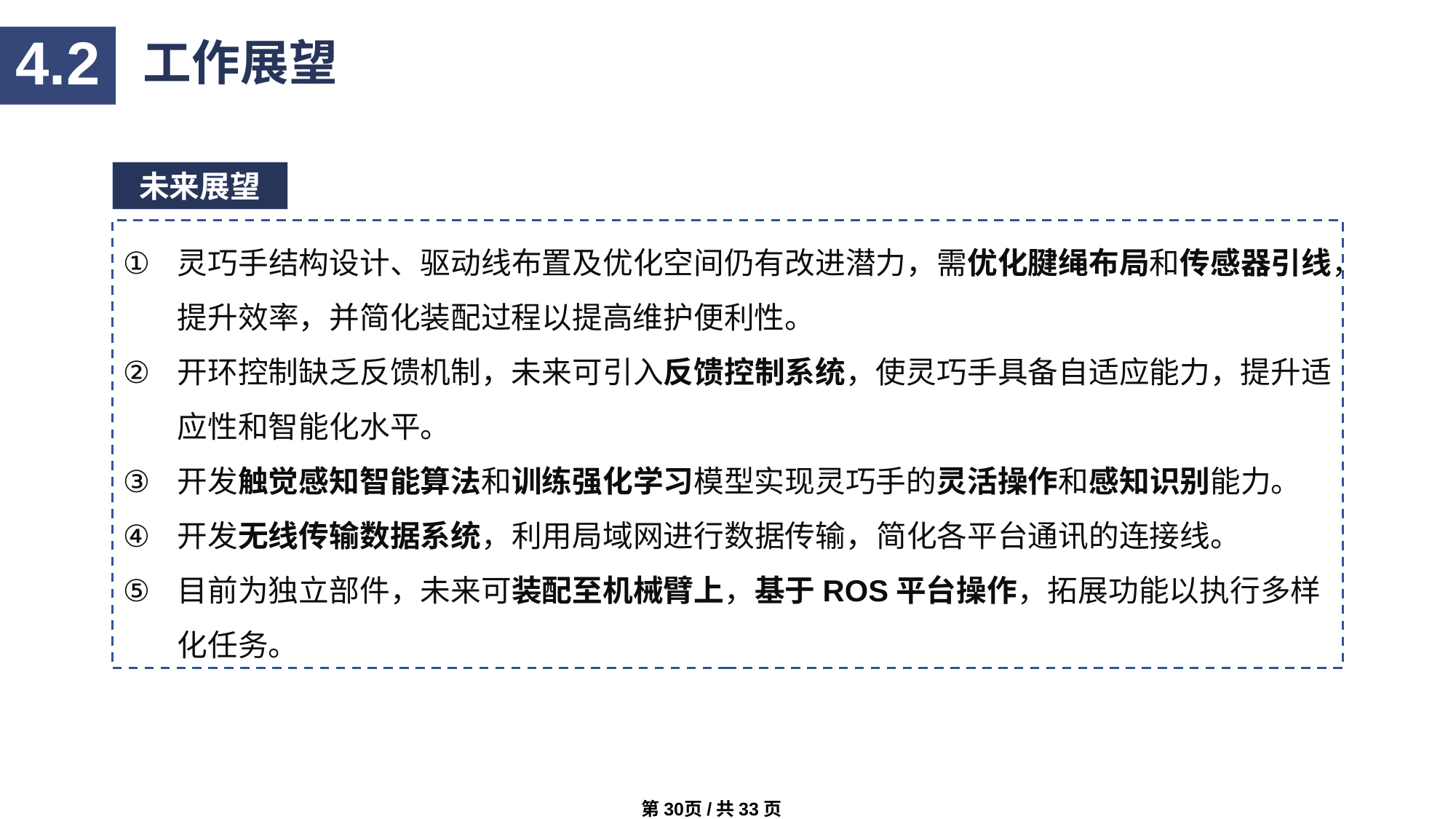

4.2
工作展望
未来展望
灵巧手结构设计、驱动线布置及优化空间仍有改进潜力，需优化腱绳布局和传感器引线，提升效率，并简化装配过程以提高维护便利性。
开环控制缺乏反馈机制，未来可引入反馈控制系统，使灵巧手具备自适应能力，提升适应性和智能化水平。
开发触觉感知智能算法和训练强化学习模型实现灵巧手的灵活操作和感知识别能力。
开发无线传输数据系统，利用局域网进行数据传输，简化各平台通讯的连接线。
目前为独立部件，未来可装配至机械臂上，基于ROS平台操作，拓展功能以执行多样化任务。
第30页/共33页